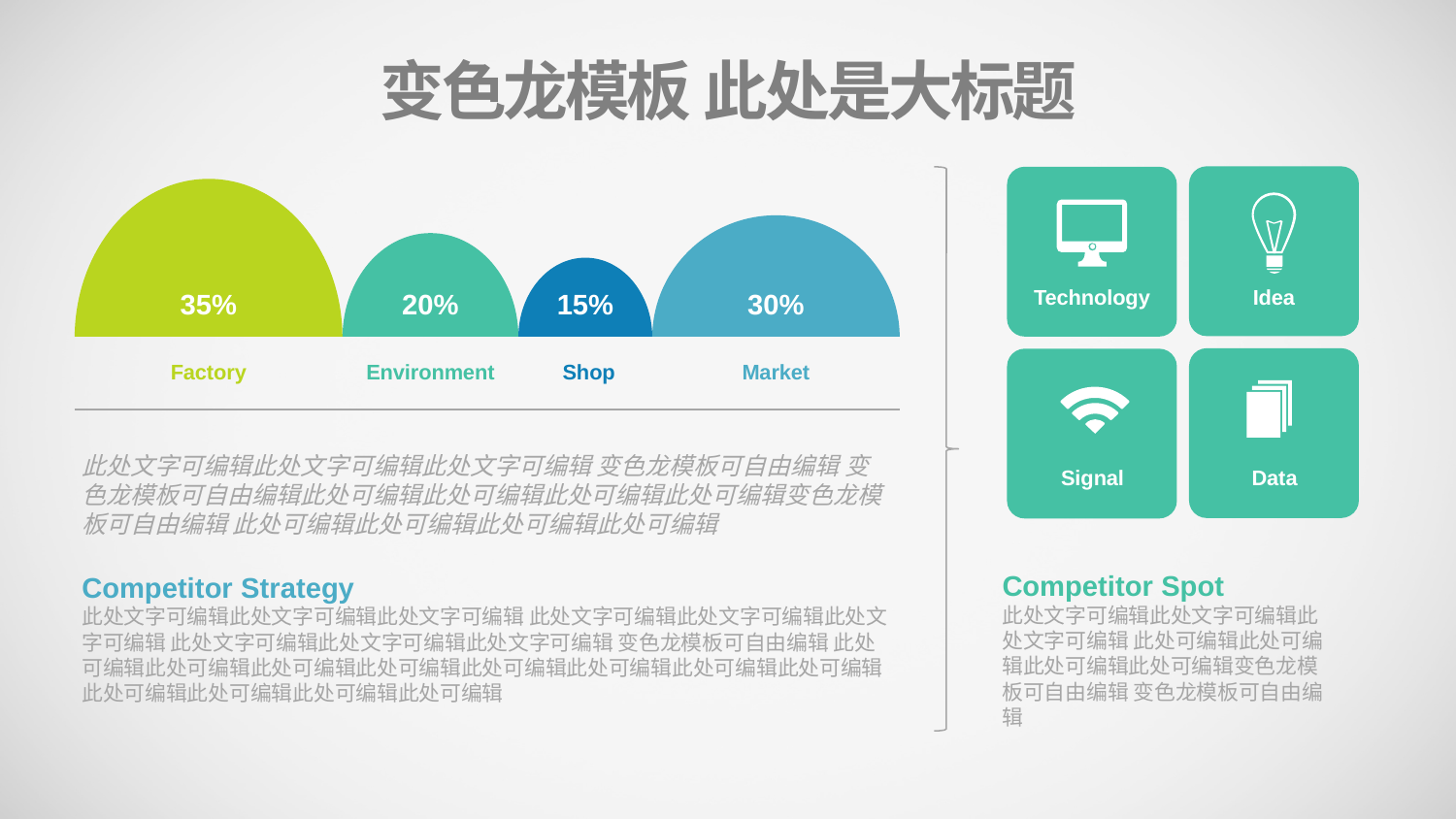

变色龙模板 此处是大标题

Technology
Idea
35%
20%
15%
30%

Factory
Environment
Shop
Market

此处文字可编辑此处文字可编辑此处文字可编辑 变色龙模板可自由编辑 变色龙模板可自由编辑此处可编辑此处可编辑此处可编辑此处可编辑变色龙模板可自由编辑 此处可编辑此处可编辑此处可编辑此处可编辑
Signal
Data
Competitor Spot
此处文字可编辑此处文字可编辑此处文字可编辑 此处可编辑此处可编辑此处可编辑此处可编辑变色龙模板可自由编辑 变色龙模板可自由编辑
Competitor Strategy
此处文字可编辑此处文字可编辑此处文字可编辑 此处文字可编辑此处文字可编辑此处文字可编辑 此处文字可编辑此处文字可编辑此处文字可编辑 变色龙模板可自由编辑 此处可编辑此处可编辑此处可编辑此处可编辑此处可编辑此处可编辑此处可编辑此处可编辑此处可编辑此处可编辑此处可编辑此处可编辑